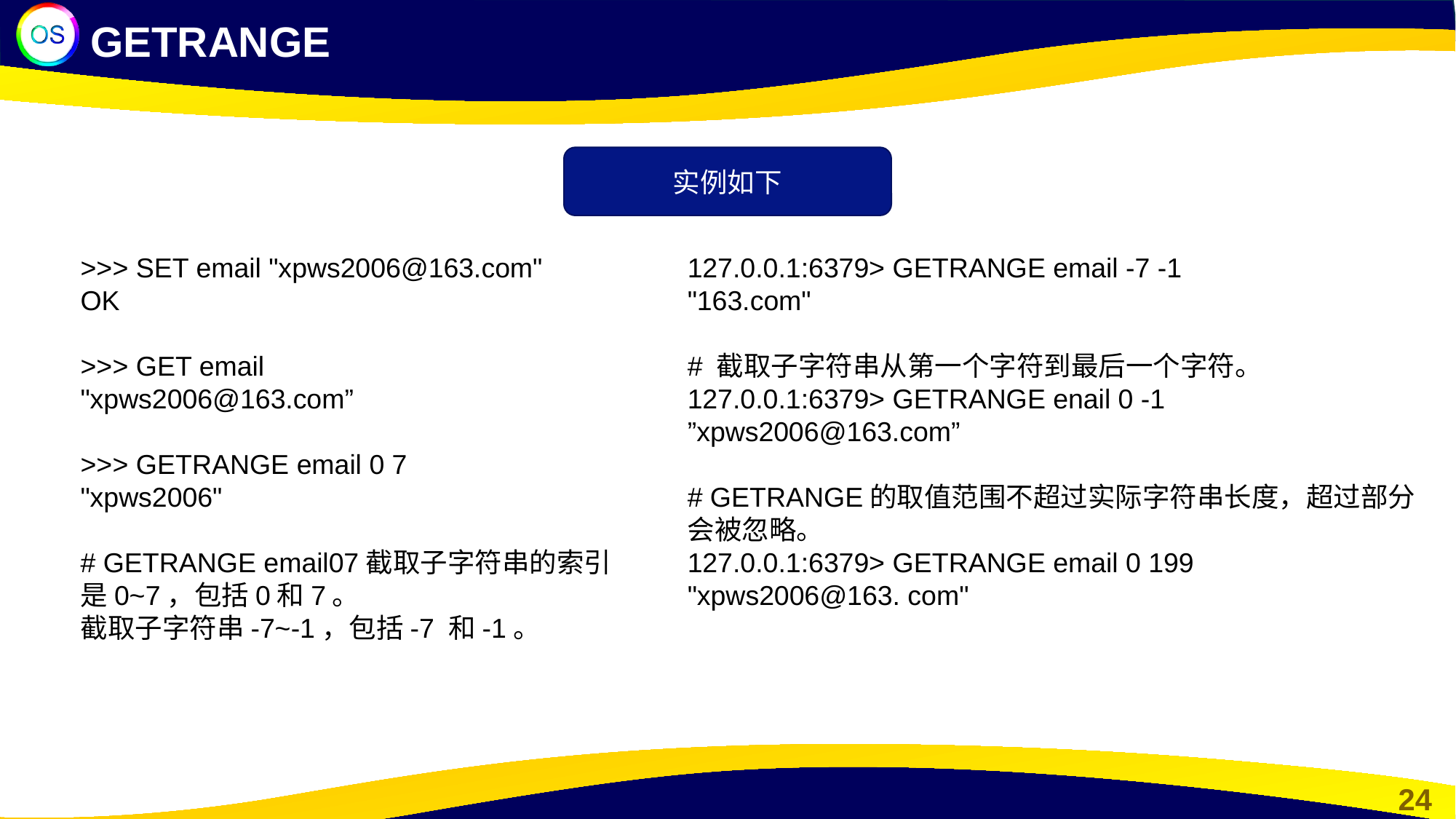

GETRANGE
实例如下
>>> SET email "xpws2006@163.com"
OK

>>> GET email
"xpws2006@163.com”

>>> GETRANGE email 0 7
"xpws2006"

# GETRANGE email07截取子字符串的索引
是0~7，包括0和7。
截取子字符串-7~-1，包括-7 和-1。
127.0.0.1:6379> GETRANGE email -7 -1
"163.com"

# 截取子字符串从第一个字符到最后一个字符。
127.0.0.1:6379> GETRANGE enail 0 -1
”xpws2006@163.com”

# GETRANGE的取值范围不超过实际字符串长度，超过部分会被忽略。
127.0.0.1:6379> GETRANGE email 0 199
"xpws2006@163. com"